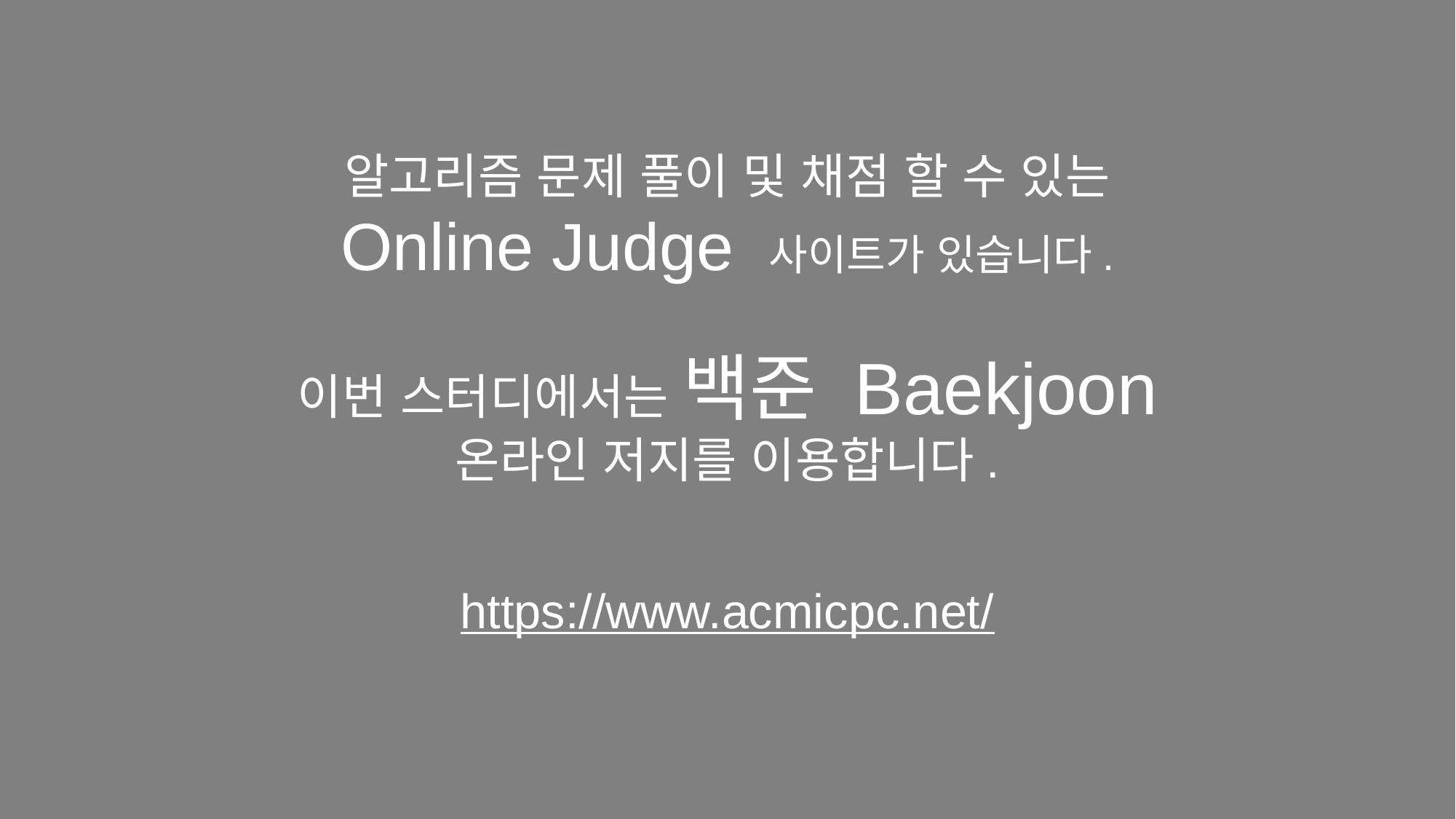

알고리즘 문제 풀이 및 채점 할 수 있는
Online Judge 사이트가 있습니다.

이번 스터디에서는 백준 Baekjoon
온라인 저지를 이용합니다.

https://www.acmicpc.net/